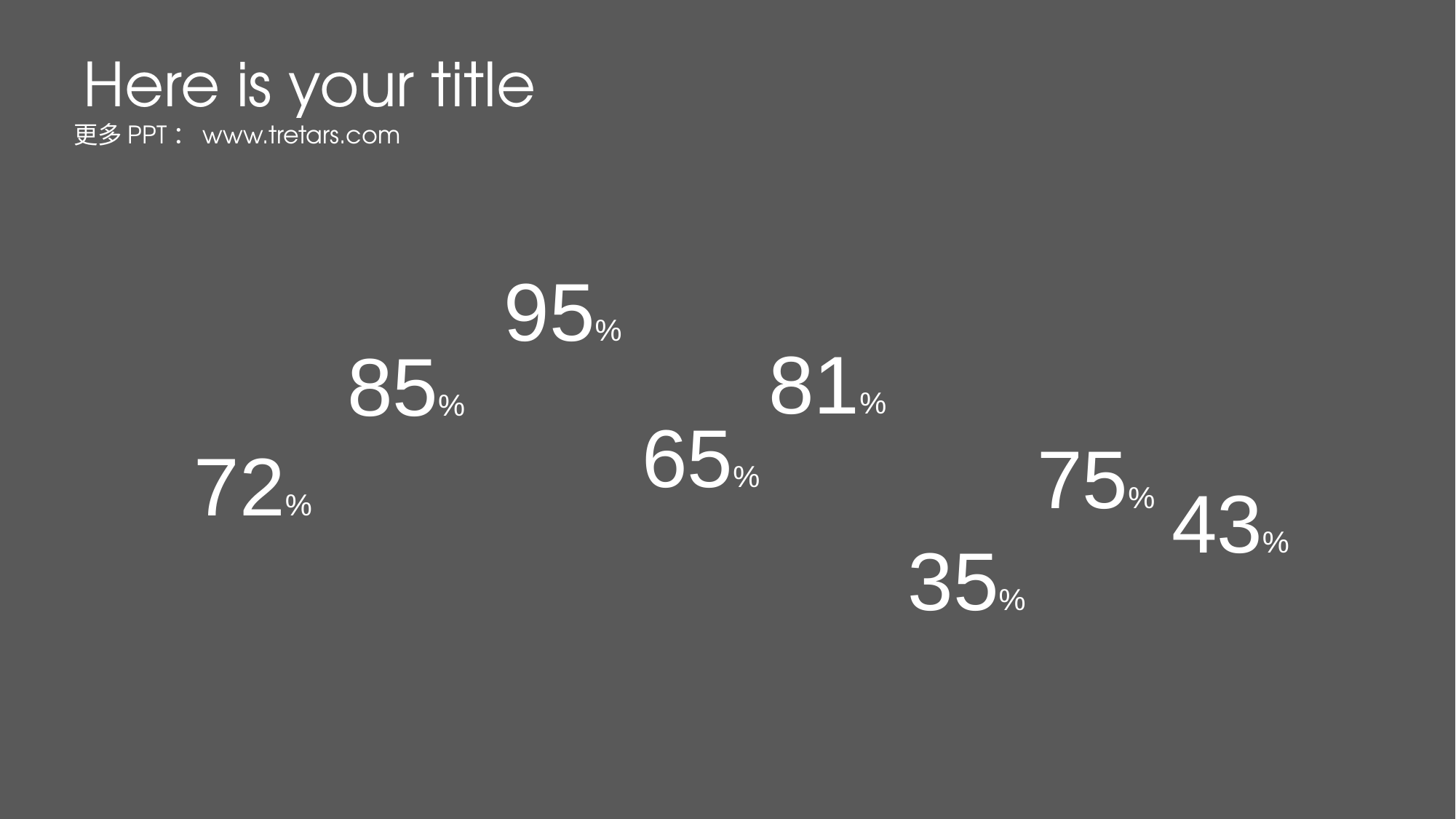

Here is your title
更多PPT：www.tretars.com
95%
81%
85%
65%
75%
72%
43%
35%